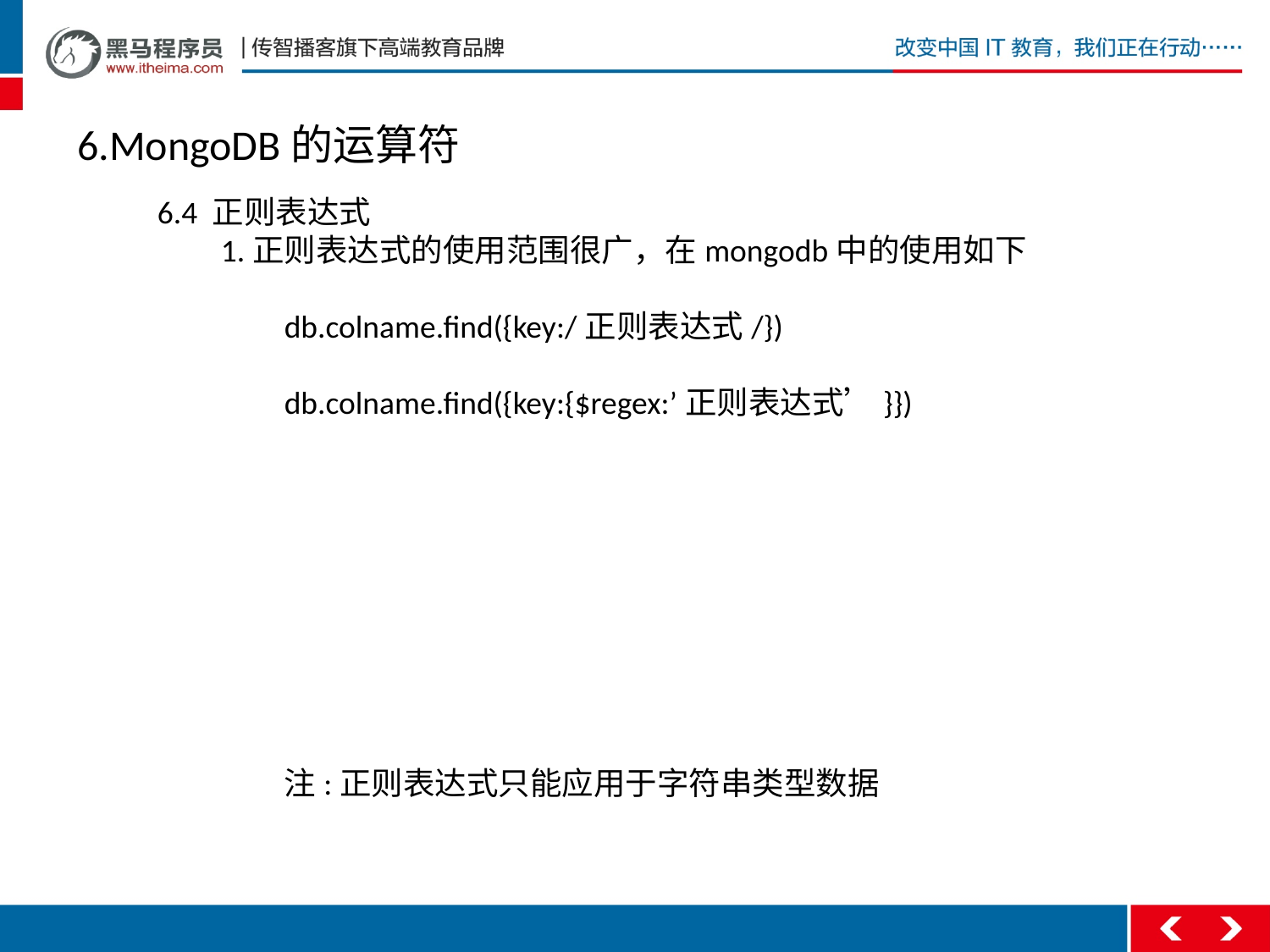

6.MongoDB的运算符
6.4 正则表达式
1.正则表达式的使用范围很广，在mongodb中的使用如下

	db.colname.find({key:/正则表达式/})

	db.colname.find({key:{$regex:’正则表达式’}})

	注:正则表达式只能应用于字符串类型数据